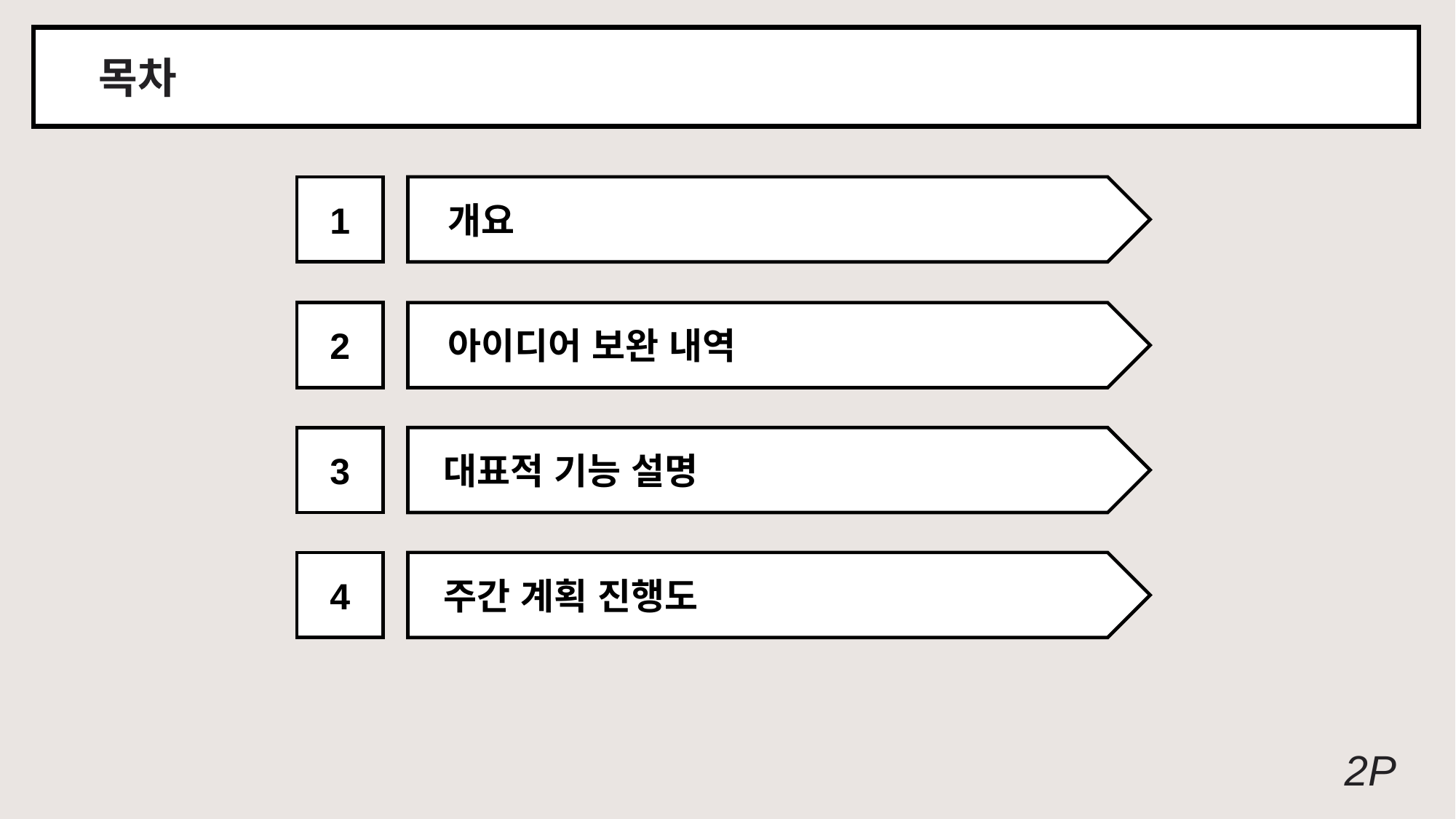

목차
1
  개요
2
  아이디어 보완 내역
3
  대표적 기능 설명
4
  주간 계획 진행도
2P